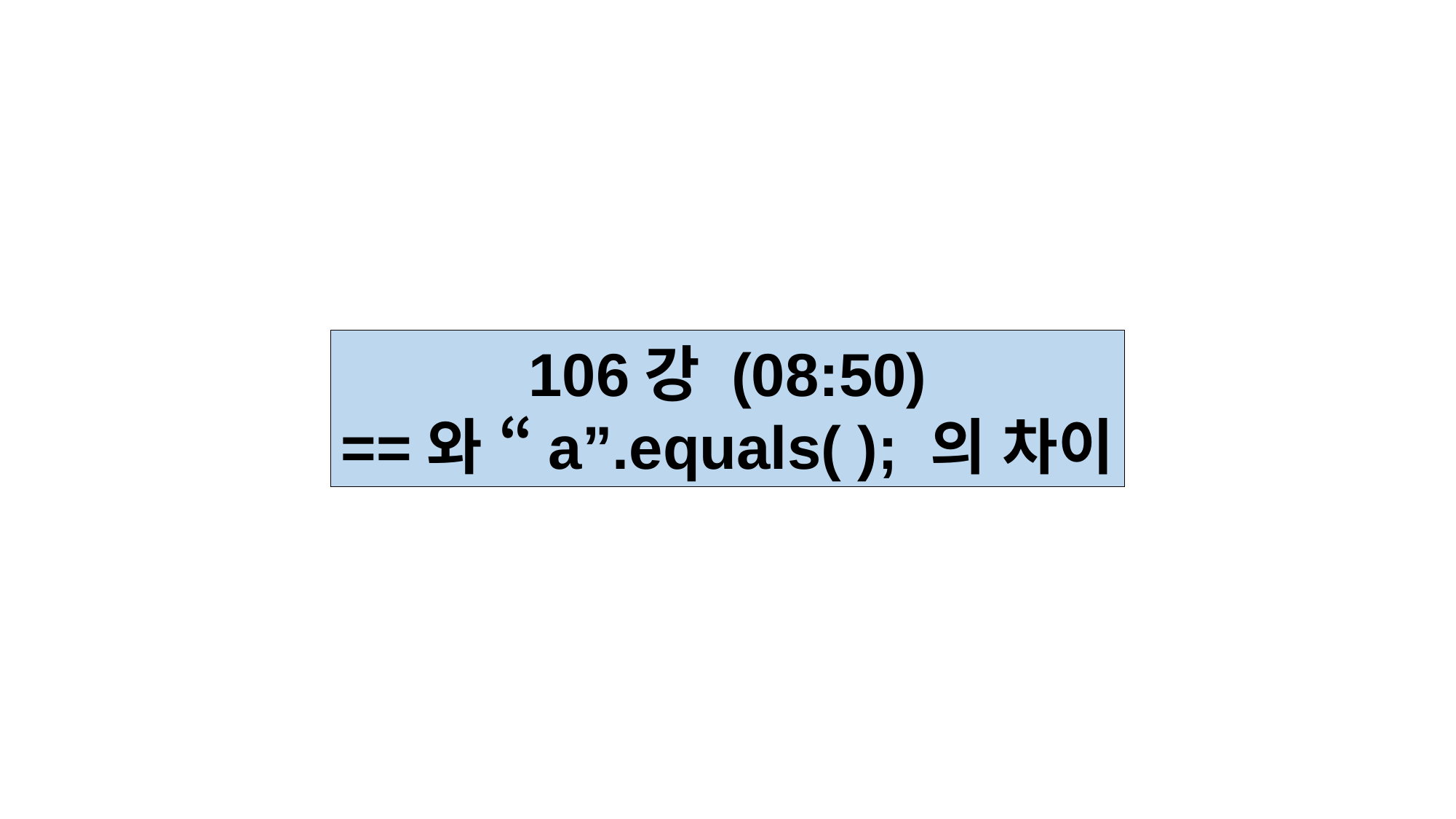

106강 (08:50)
==와 “a”.equals( ); 의 차이